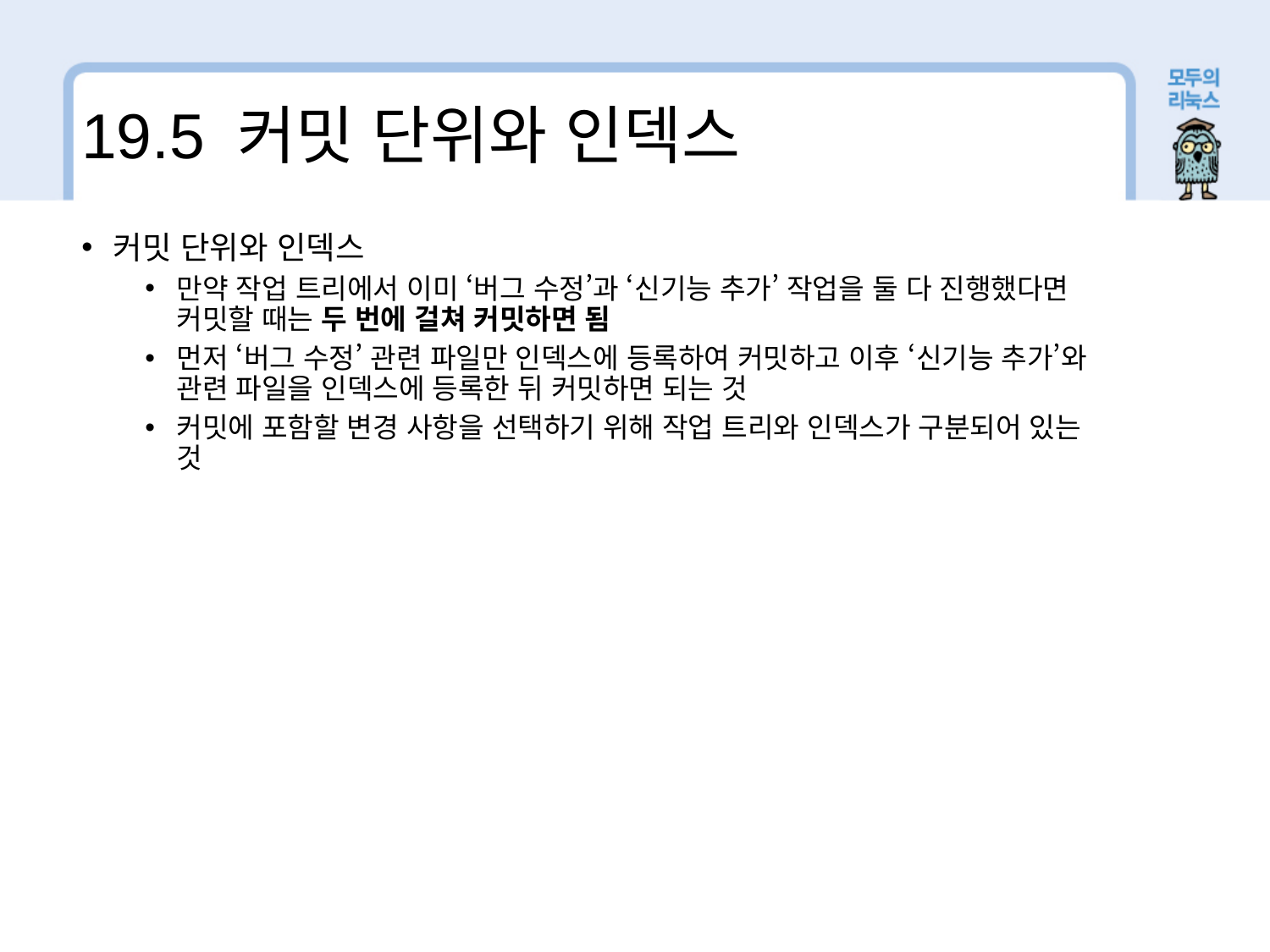

19.5 커밋 단위와 인덱스
커밋 단위와 인덱스
만약 작업 트리에서 이미 ‘버그 수정’과 ‘신기능 추가’ 작업을 둘 다 진행했다면 커밋할 때는 두 번에 걸쳐 커밋하면 됨
먼저 ‘버그 수정’ 관련 파일만 인덱스에 등록하여 커밋하고 이후 ‘신기능 추가’와 관련 파일을 인덱스에 등록한 뒤 커밋하면 되는 것
커밋에 포함할 변경 사항을 선택하기 위해 작업 트리와 인덱스가 구분되어 있는 것